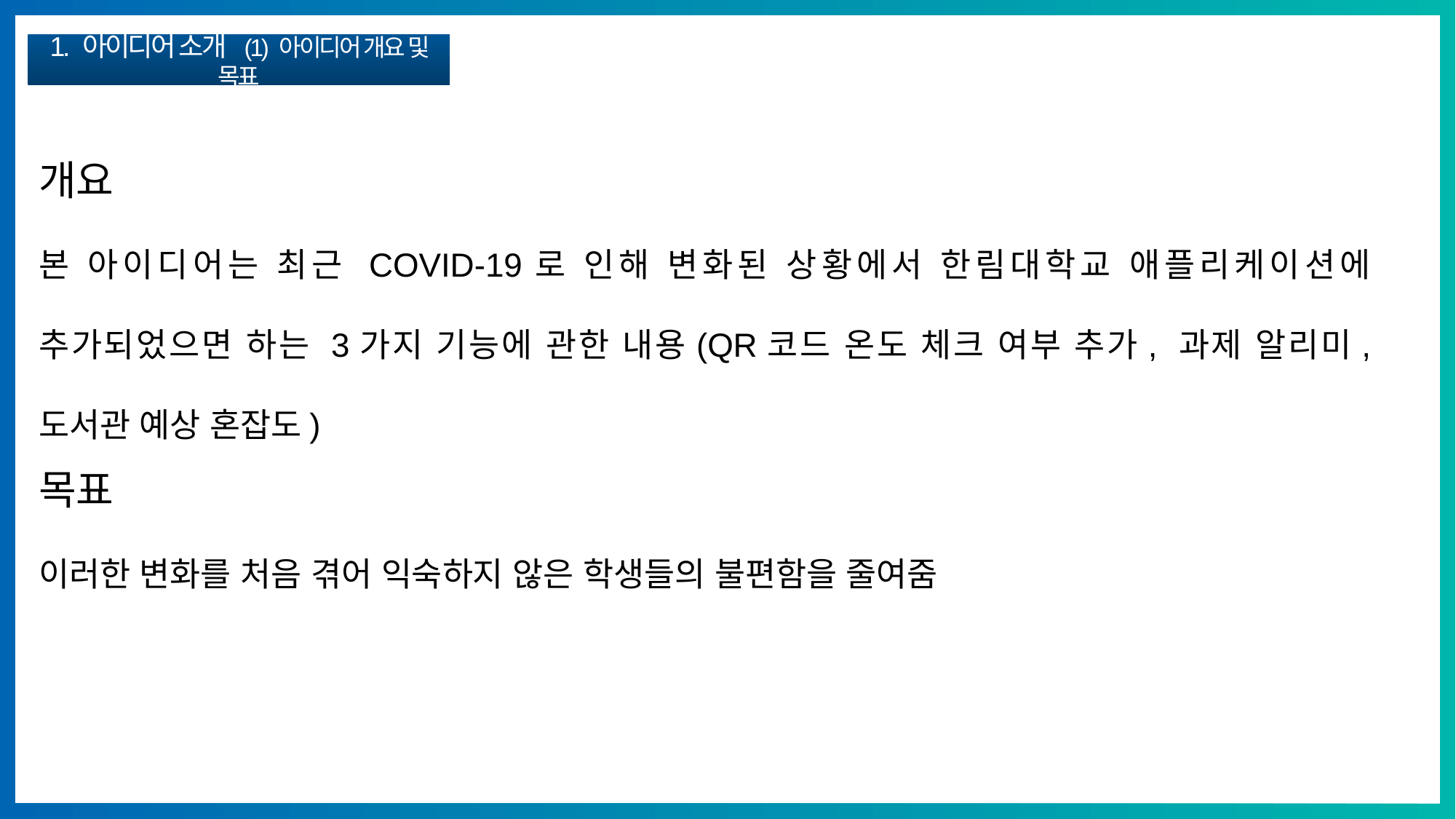

1. 아이디어 소개  (1) 아이디어 개요 및 목표
개요
본 아이디어는 최근 COVID-19로 인해 변화된 상황에서 한림대학교 애플리케이션에 추가되었으면 하는 3가지 기능에 관한 내용(QR코드 온도 체크 여부 추가, 과제 알리미, 도서관 예상 혼잡도)
목표
이러한 변화를 처음 겪어 익숙하지 않은 학생들의 불편함을 줄여줌